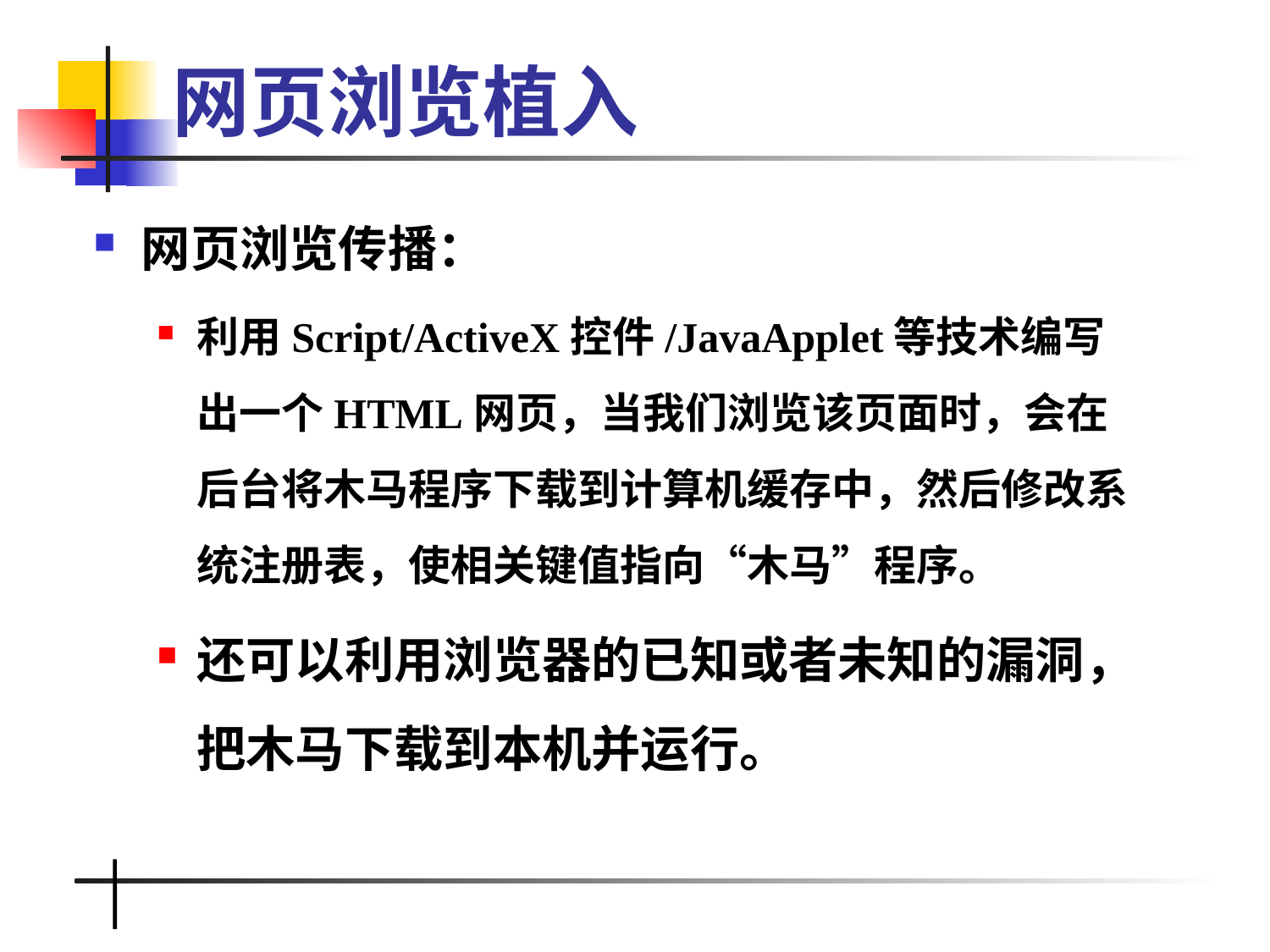

# 网页浏览植入
网页浏览传播：
利用Script/ActiveX控件/JavaApplet等技术编写出一个HTML网页，当我们浏览该页面时，会在后台将木马程序下载到计算机缓存中，然后修改系统注册表，使相关键值指向“木马”程序。
还可以利用浏览器的已知或者未知的漏洞，把木马下载到本机并运行。